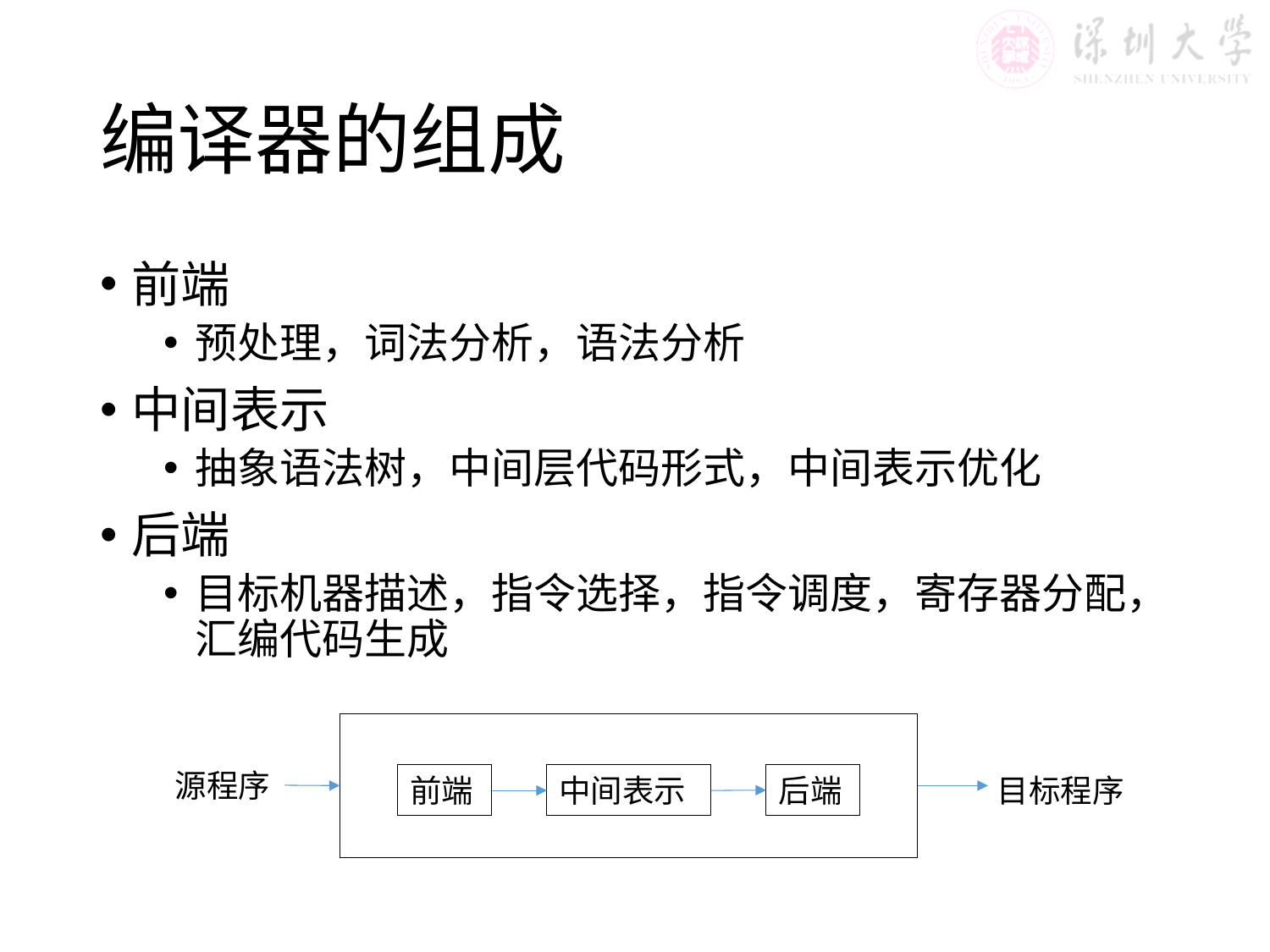

# 编译器的组成
前端
预处理，词法分析，语法分析
中间表示
抽象语法树，中间层代码形式，中间表示优化
后端
目标机器描述，指令选择，指令调度，寄存器分配，汇编代码生成

源程序
前端
中间表示
后端
目标程序